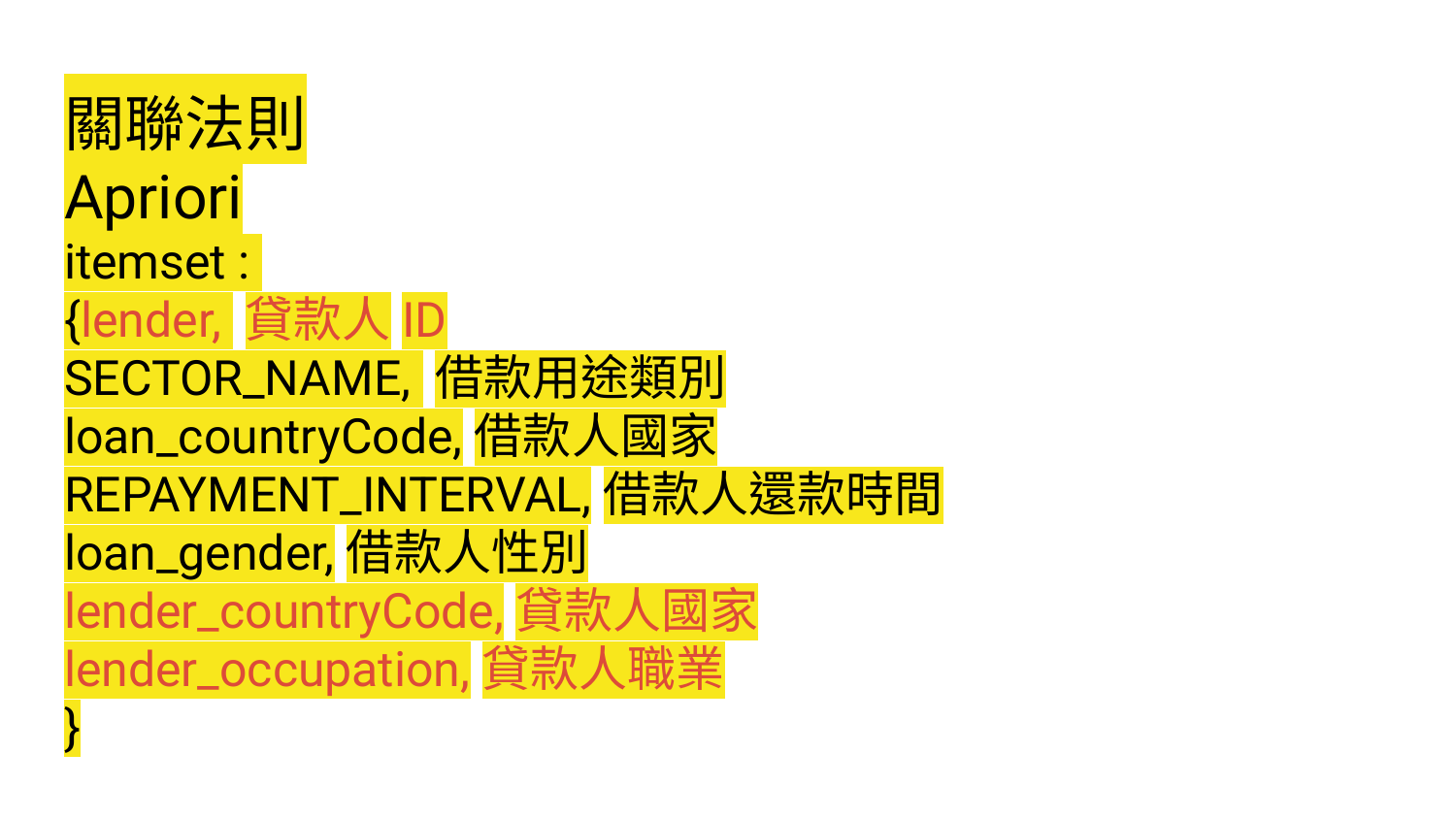

# 關聯法則 Apriori
itemset :
{lender, 貸款人ID
SECTOR_NAME, 借款用途類別
loan_countryCode,借款人國家
REPAYMENT_INTERVAL,借款人還款時間
loan_gender,借款人性別
lender_countryCode,貸款人國家
lender_occupation,貸款人職業
}